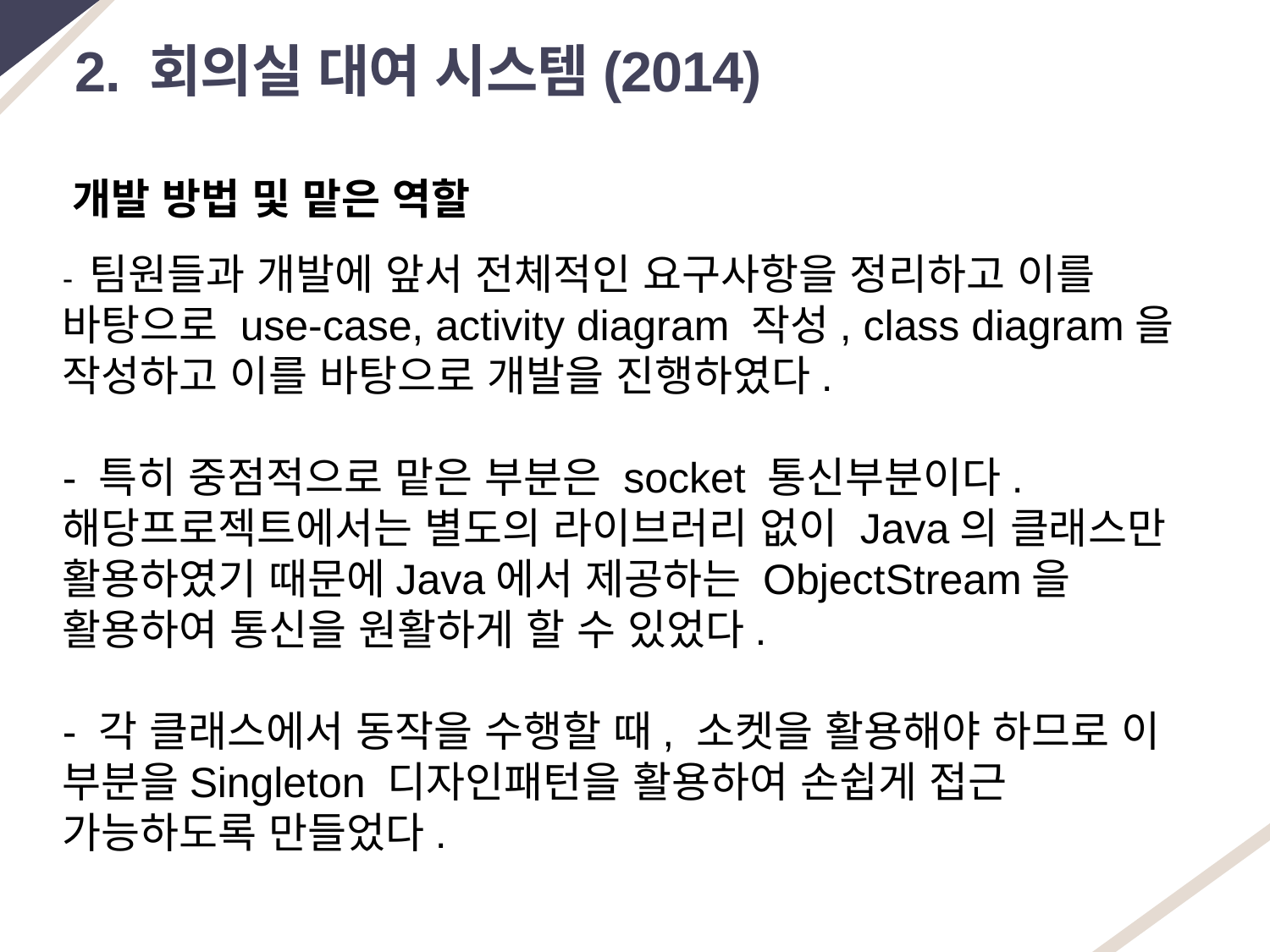

2. 회의실 대여 시스템(2014)
개발 방법 및 맡은 역할
- 팀원들과 개발에 앞서 전체적인 요구사항을 정리하고 이를 바탕으로 use-case, activity diagram 작성, class diagram을 작성하고 이를 바탕으로 개발을 진행하였다.

- 특히 중점적으로 맡은 부분은 socket 통신부분이다. 해당프로젝트에서는 별도의 라이브러리 없이 Java의 클래스만 활용하였기 때문에Java에서 제공하는 ObjectStream을 활용하여 통신을 원활하게 할 수 있었다.

- 각 클래스에서 동작을 수행할 때, 소켓을 활용해야 하므로 이 부분을Singleton 디자인패턴을 활용하여 손쉽게 접근 가능하도록 만들었다.